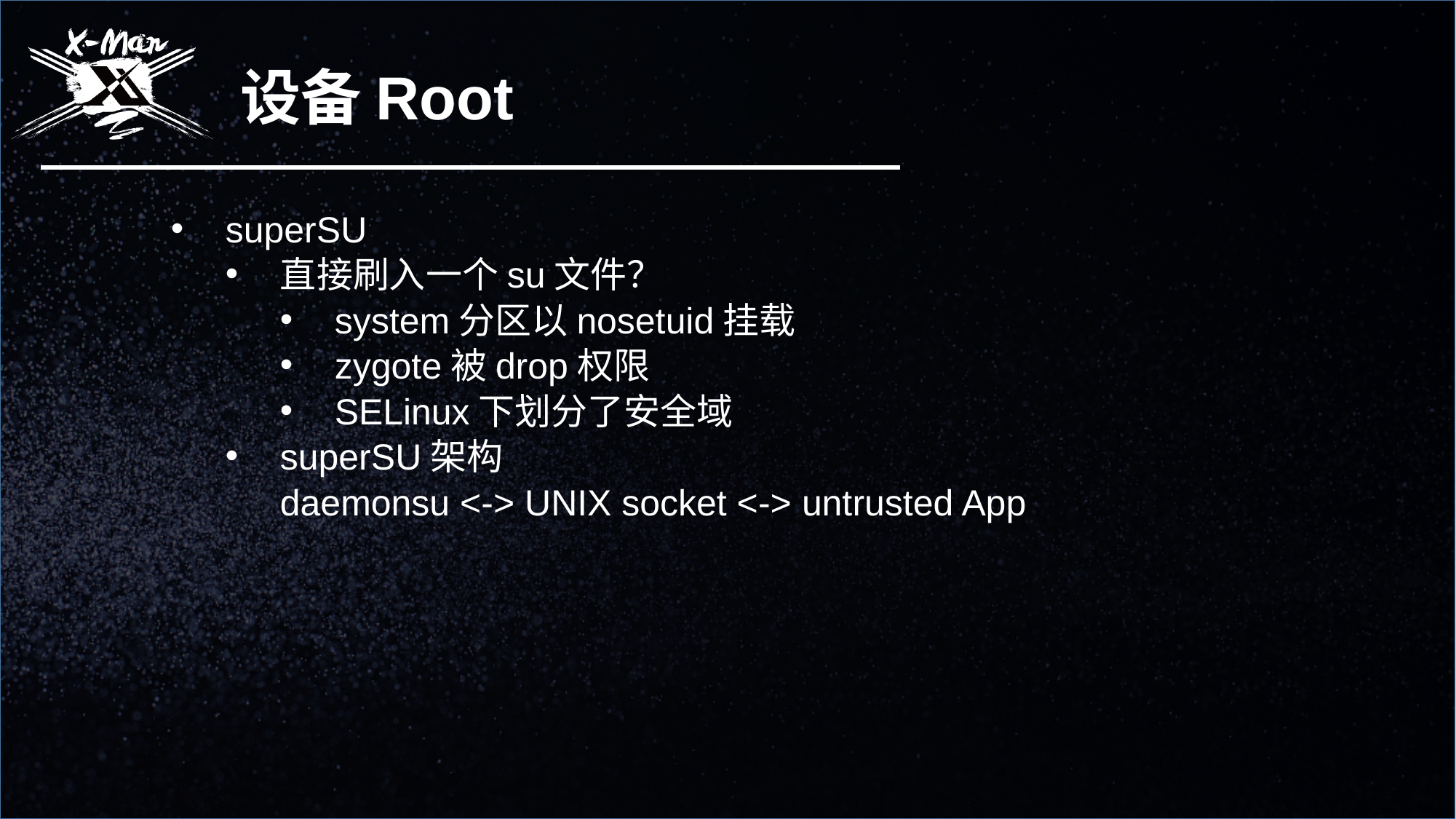

设备Root
superSU
直接刷入一个su文件？
system分区以nosetuid挂载
zygote被drop权限
SELinux下划分了安全域
superSU架构
daemonsu <-> UNIX socket <-> untrusted App